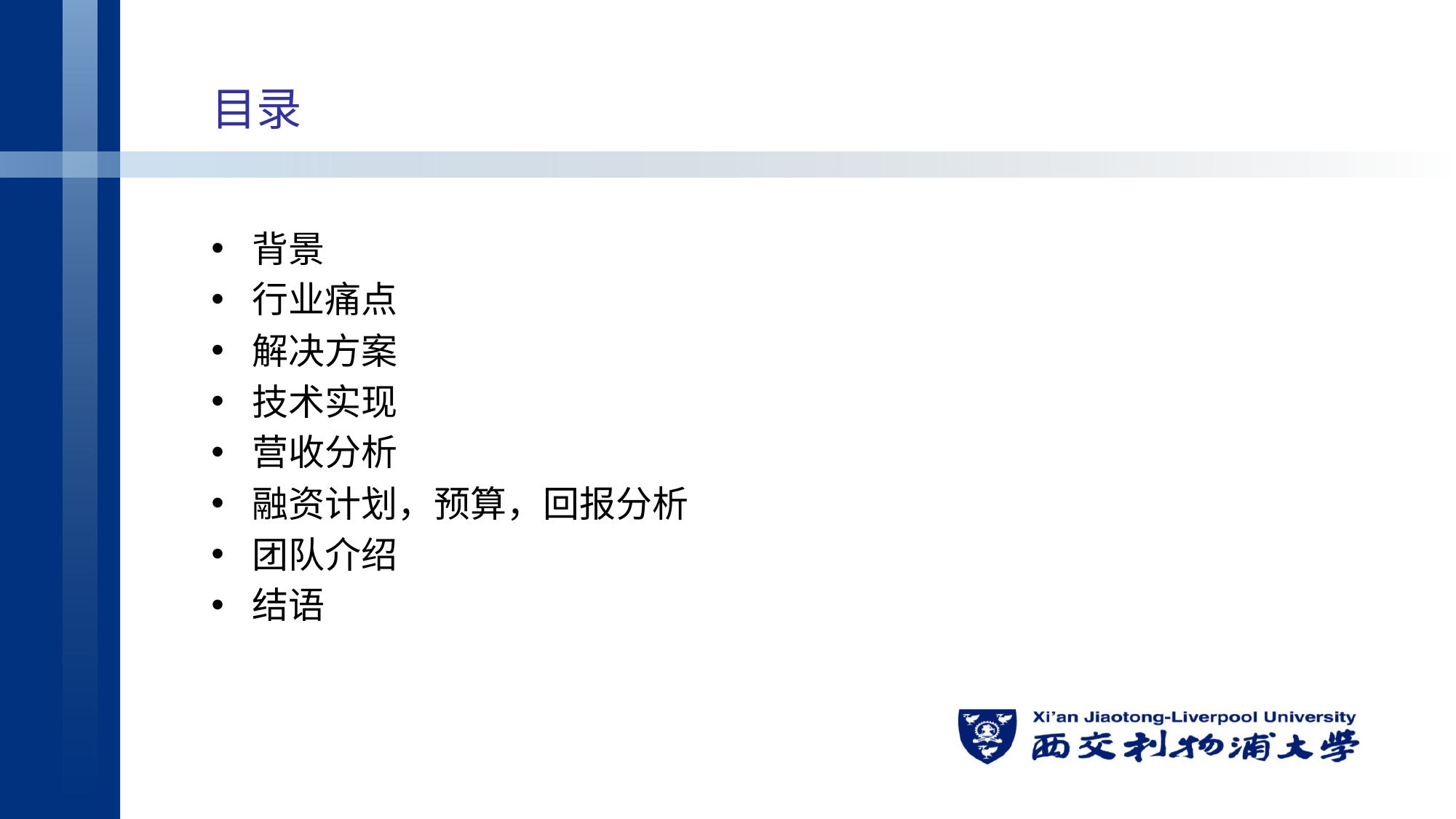

# 目录
背景
行业痛点
解决方案
技术实现
营收分析
融资计划，预算，回报分析
团队介绍
结语